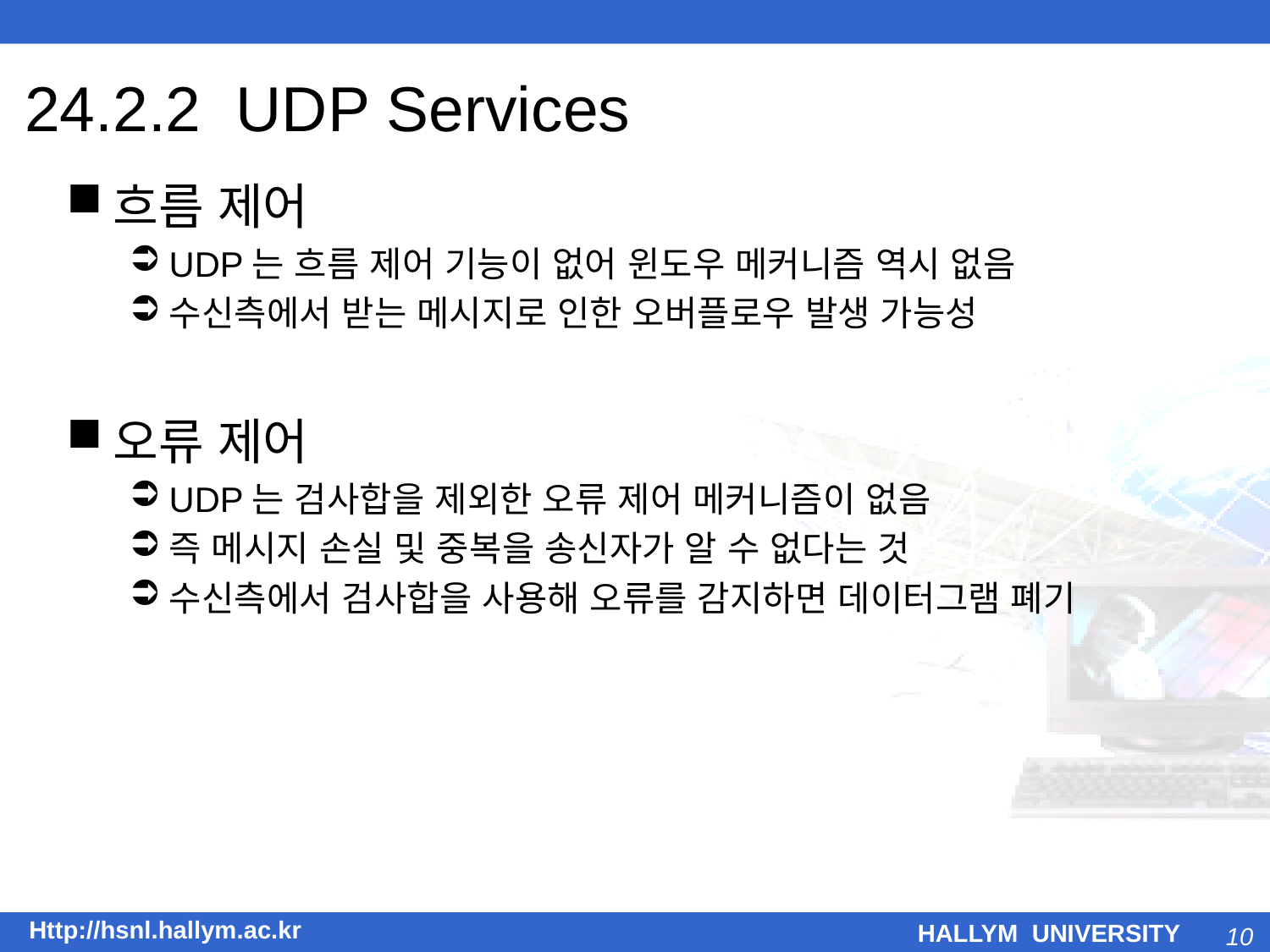

# 24.2.2  UDP Services
흐름 제어
UDP는 흐름 제어 기능이 없어 윈도우 메커니즘 역시 없음
수신측에서 받는 메시지로 인한 오버플로우 발생 가능성

오류 제어
UDP는 검사합을 제외한 오류 제어 메커니즘이 없음
즉 메시지 손실 및 중복을 송신자가 알 수 없다는 것
수신측에서 검사합을 사용해 오류를 감지하면 데이터그램 폐기

10